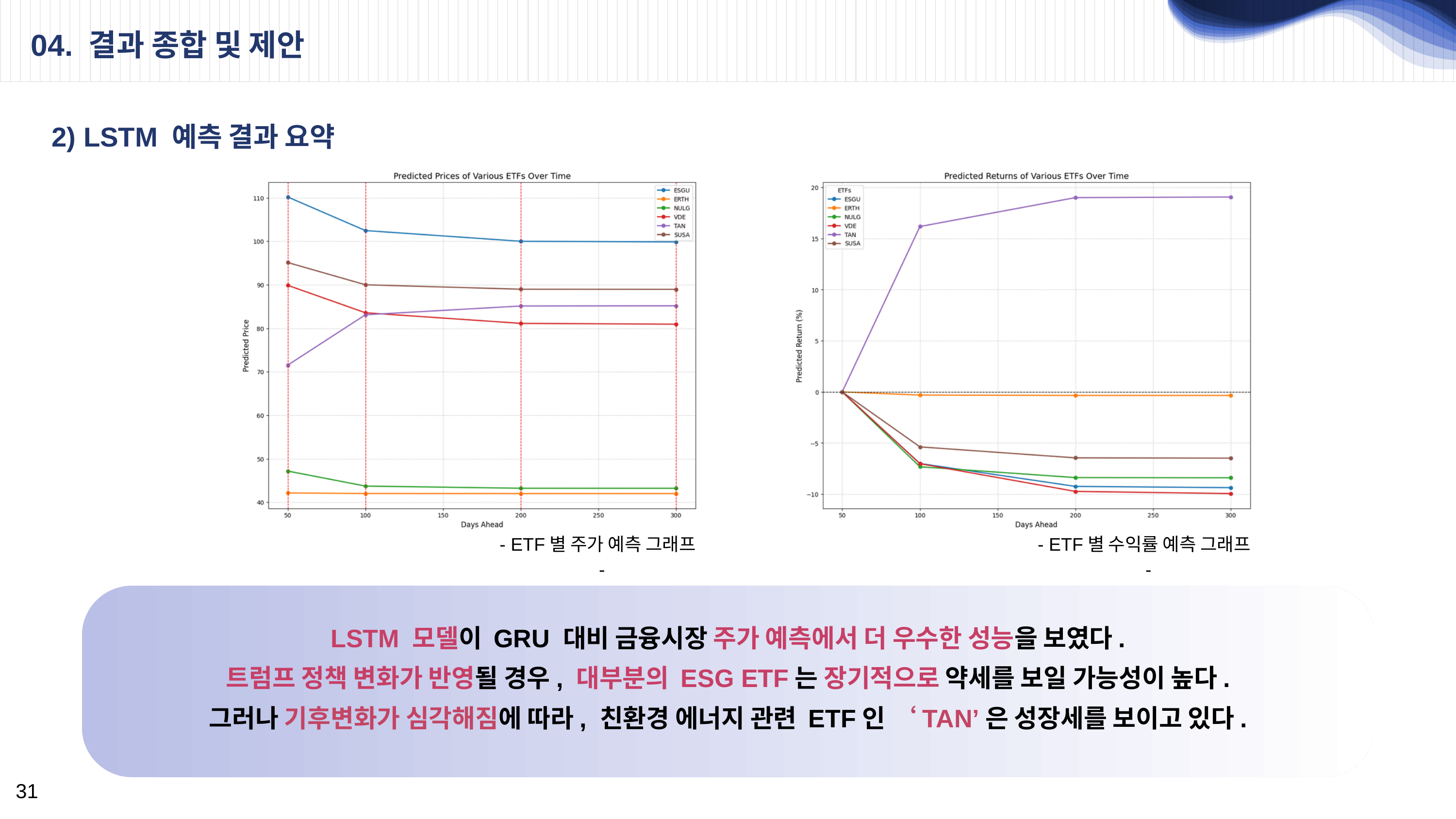

04. 결과 종합 및 제안

2) LSTM 예측 결과 요약

- ETF별 주가 예측 그래프 -
- ETF별 수익률 예측 그래프 -
LSTM 모델이 GRU 대비 금융시장 주가 예측에서 더 우수한 성능을 보였다.
트럼프 정책 변화가 반영될 경우, 대부분의 ESG ETF는 장기적으로 약세를 보일 가능성이 높다.
그러나 기후변화가 심각해짐에 따라, 친환경 에너지 관련 ETF인 ‘TAN’은 성장세를 보이고 있다.
31